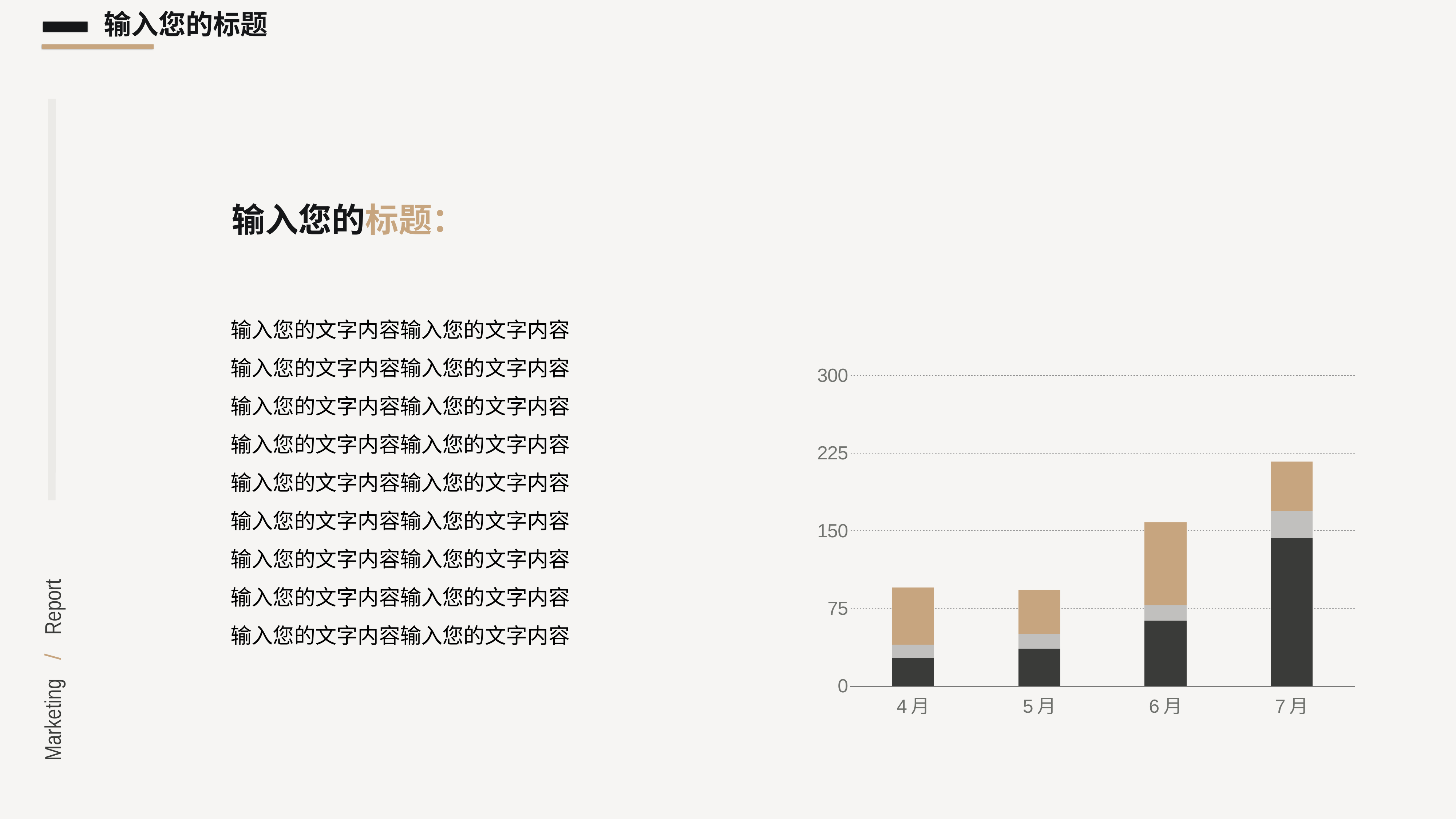

输入您的标题

输入您的标题：
输入您的文字内容输入您的文字内容
输入您的文字内容输入您的文字内容
输入您的文字内容输入您的文字内容
输入您的文字内容输入您的文字内容
输入您的文字内容输入您的文字内容
输入您的文字内容输入您的文字内容
输入您的文字内容输入您的文字内容
输入您的文字内容输入您的文字内容
输入您的文字内容输入您的文字内容

### Chart

| Category | Region 1 | Untitled 1 | Region 2 |
|---|---|---|---|
| 4月 | 27.0 | 13.0 | 55.0 |
| 5月 | 36.0 | 14.0 | 43.0 |
| 6月 | 63.0 | 15.0 | 80.0 |
| 7月 | 143.0 | 26.0 | 48.0 |